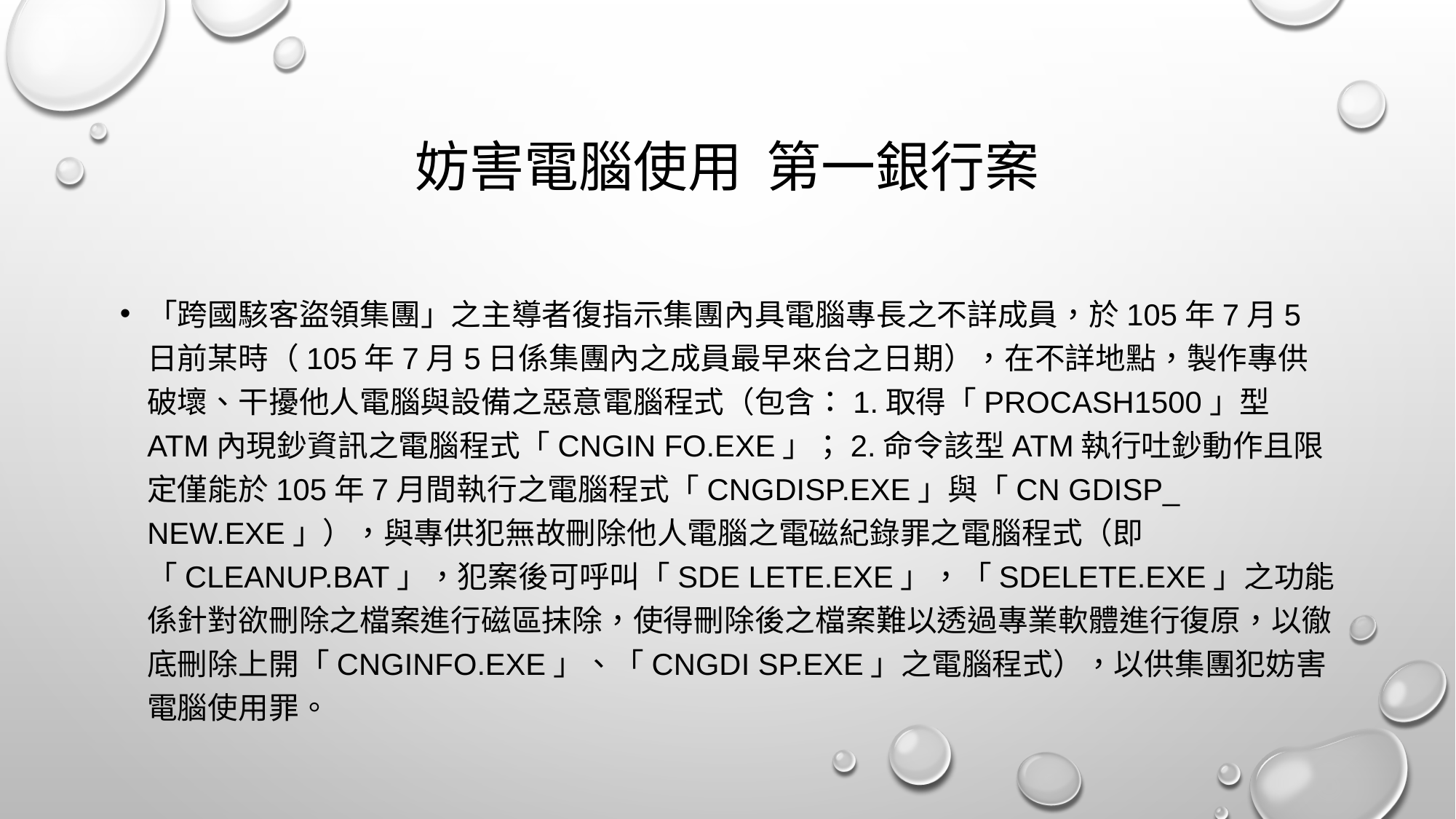

# 妨害電腦使用  第一銀行案
「跨國駭客盜領集團」之主導者復指示集團內具電腦專長之不詳成員，於105年7月5日前某時（105年7月5日係集團內之成員最早來台之日期），在不詳地點，製作專供破壞、干擾他人電腦與設備之惡意電腦程式（包含：1.取得「ProCash1500」型ATM內現鈔資訊之電腦程式「cngin fo.exe」；2.命令該型ATM執行吐鈔動作且限定僅能於105年7月間執行之電腦程式「cngdisp.exe」與「cn gdisp_ new.exe」），與專供犯無故刪除他人電腦之電磁紀錄罪之電腦程式（即「cleanup.bat」，犯案後可呼叫「sde lete.exe」，「sdelete.exe」之功能係針對欲刪除之檔案進行磁區抹除，使得刪除後之檔案難以透過專業軟體進行復原，以徹底刪除上開「cnginfo.exe」、「cngdi sp.exe」之電腦程式），以供集團犯妨害電腦使用罪。